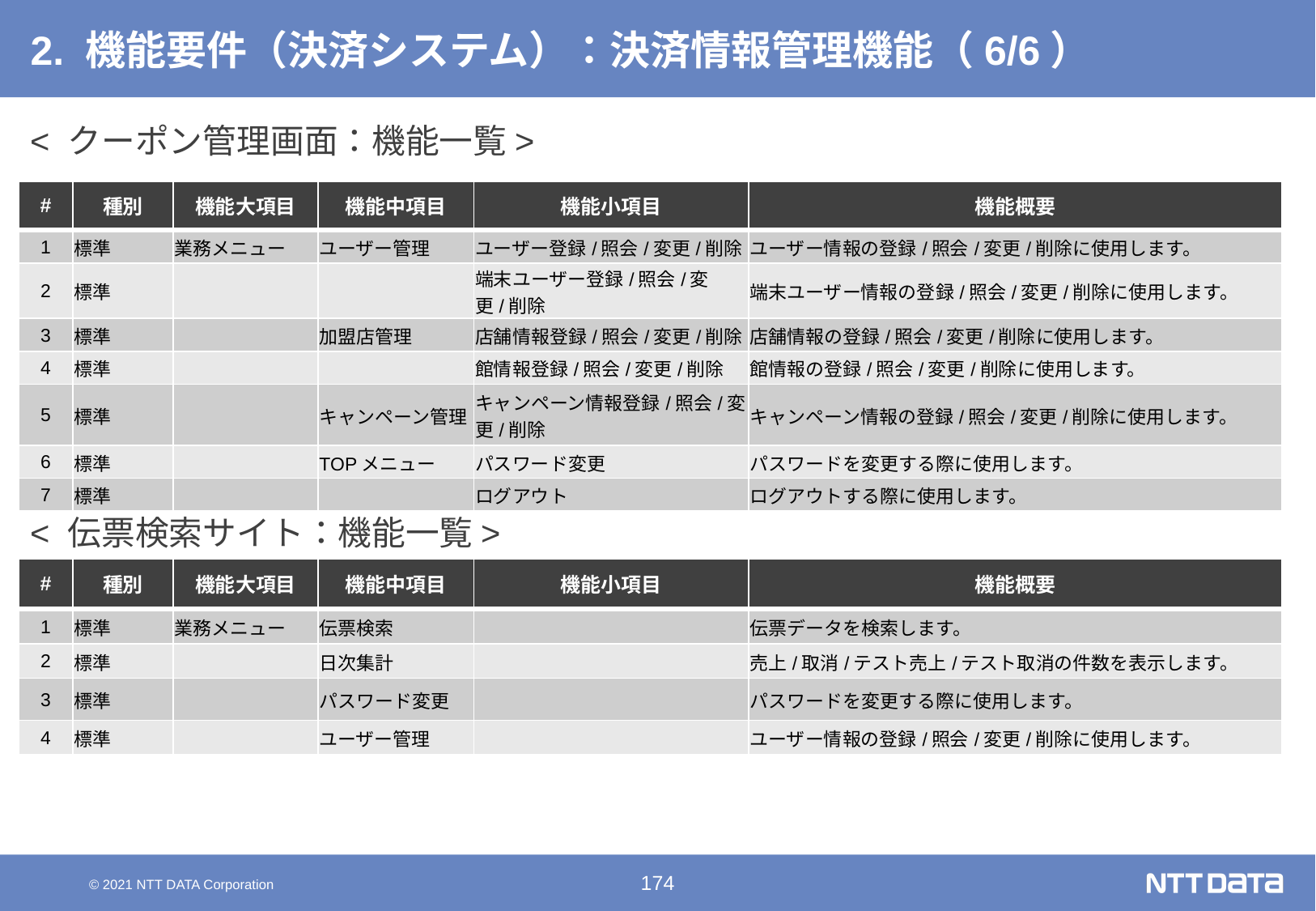

# 2. 機能要件（決済システム）：決済情報管理機能（6/6）
< クーポン管理画面：機能一覧>
| # | 種別 | 機能大項目 | 機能中項目 | 機能小項目 | 機能概要 |
| --- | --- | --- | --- | --- | --- |
| 1 | 標準 | 業務メニュー | ユーザー管理 | ユーザー登録/照会/変更/削除 | ユーザー情報の登録/照会/変更/削除に使用します。 |
| 2 | 標準 |  |  | 端末ユーザー登録/照会/変更/削除 | 端末ユーザー情報の登録/照会/変更/削除に使用します。 |
| 3 | 標準 |  | 加盟店管理 | 店舗情報登録/照会/変更/削除 | 店舗情報の登録/照会/変更/削除に使用します。 |
| 4 | 標準 |  |  | 館情報登録/照会/変更/削除 | 館情報の登録/照会/変更/削除に使用します。 |
| 5 | 標準 |  | キャンペーン管理 | キャンペーン情報登録/照会/変更/削除 | キャンペーン情報の登録/照会/変更/削除に使用します。 |
| 6 | 標準 |  | TOPメニュー | パスワード変更 | パスワードを変更する際に使用します。 |
| 7 | 標準 |  |  | ログアウト | ログアウトする際に使用します。 |
< 伝票検索サイト：機能一覧>
| # | 種別 | 機能大項目 | 機能中項目 | 機能小項目 | 機能概要 |
| --- | --- | --- | --- | --- | --- |
| 1 | 標準 | 業務メニュー | 伝票検索 |  | 伝票データを検索します。 |
| 2 | 標準 |  | 日次集計 |  | 売上/取消/テスト売上/テスト取消の件数を表示します。 |
| 3 | 標準 |  | パスワード変更 |  | パスワードを変更する際に使用します。 |
| 4 | 標準 |  | ユーザー管理 |  | ユーザー情報の登録/照会/変更/削除に使用します。 |